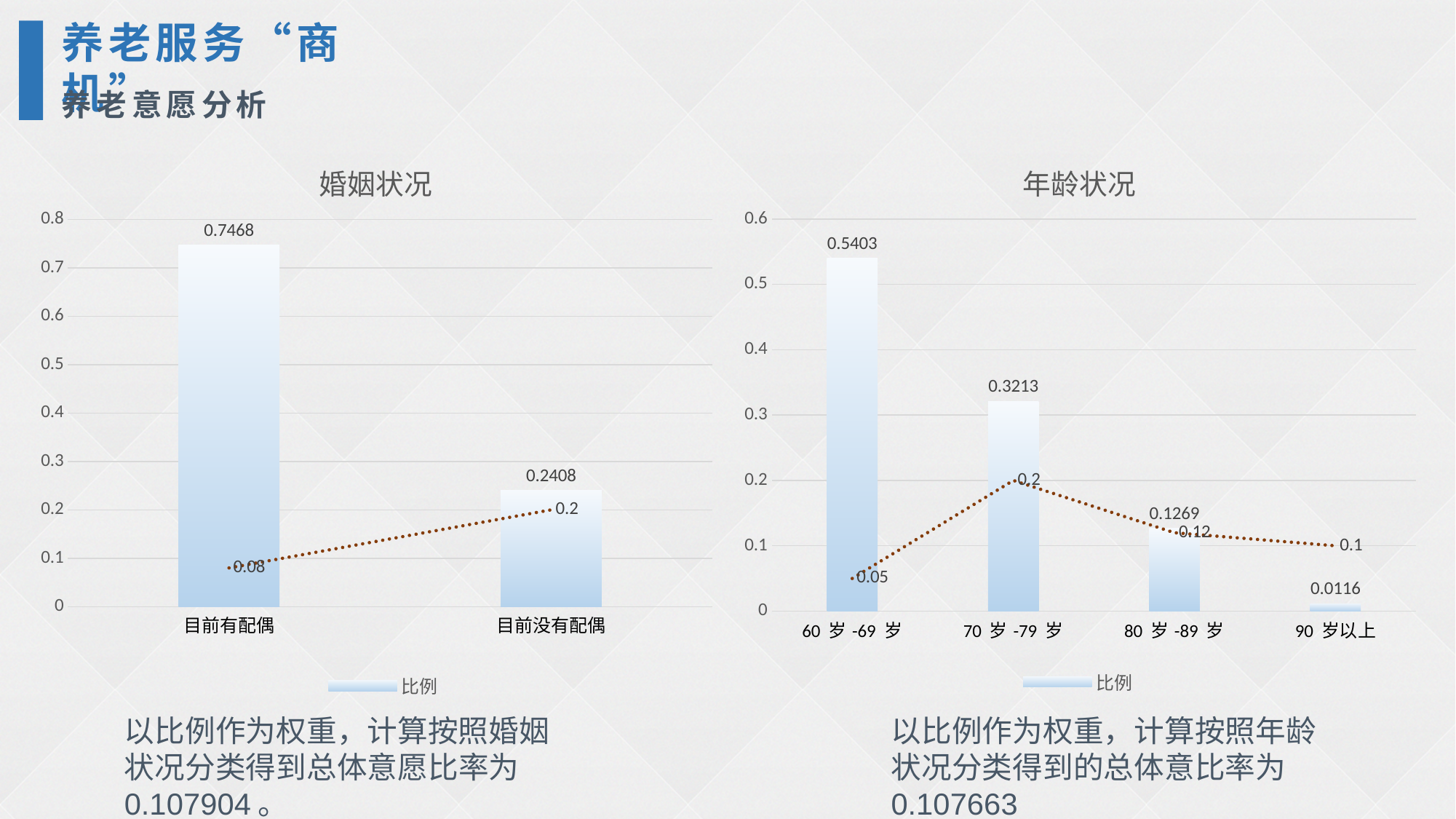

养老服务“商机”

养老意愿分析

### Chart: 婚姻状况

| Category | 比例 | 意愿 |
|---|---|---|
| 目前有配偶 | 0.7468 | 0.08 |
| 目前没有配偶 | 0.2408 | 0.2 |

### Chart: 年龄状况

| Category | 比例 | 意愿 |
|---|---|---|
| 60 岁-69 岁 | 0.5403 | 0.05 |
| 70 岁-79 岁 | 0.3213 | 0.2 |
| 80 岁-89 岁 | 0.1269 | 0.12 |
| 90 岁以上 | 0.0116 | 0.1 |
以比例作为权重，计算按照婚姻状况分类得到总体意愿比率为 0.107904。
以比例作为权重，计算按照年龄状况分类得到的总体意比率为 0.107663